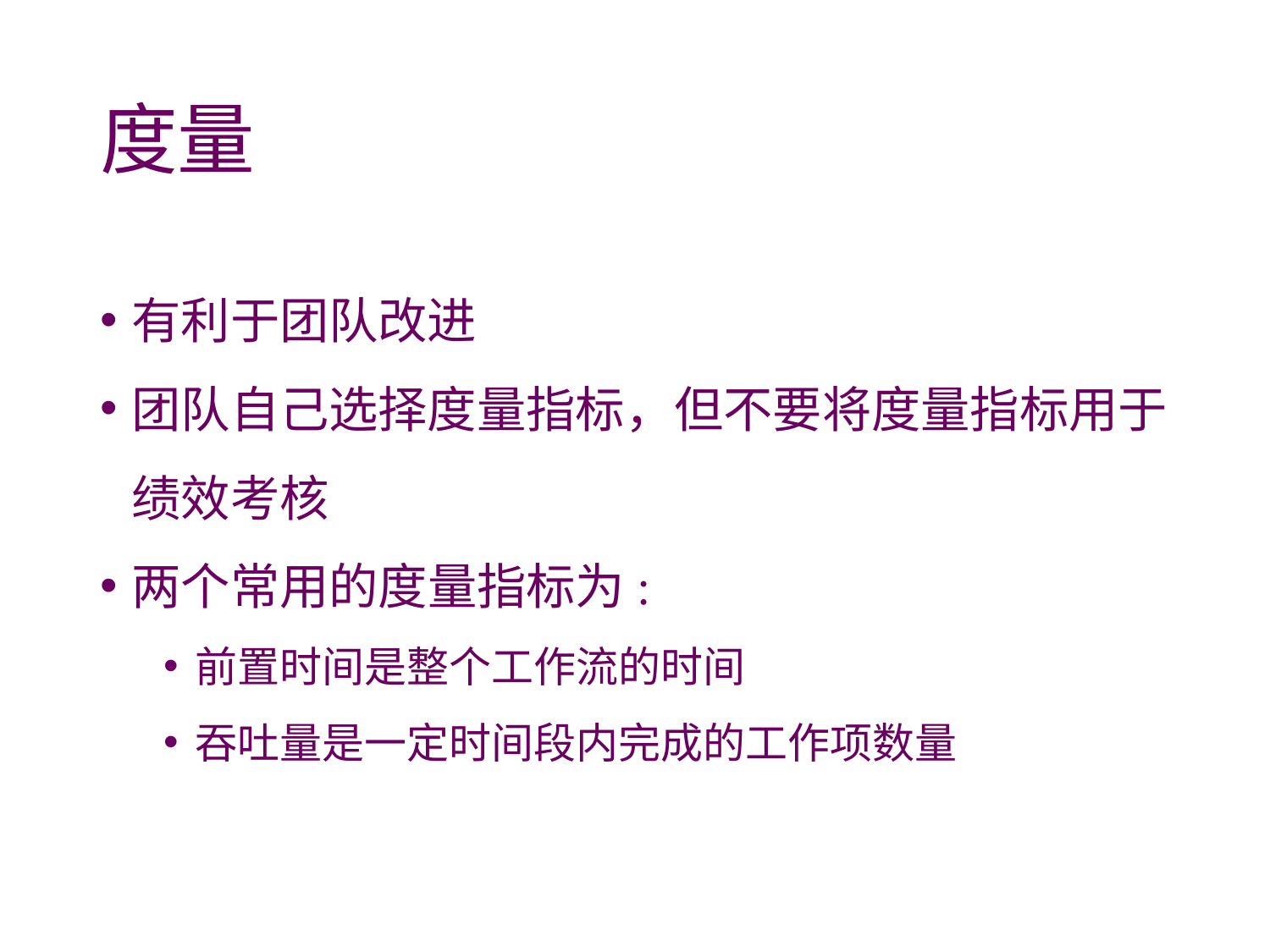

# 度量
有利于团队改进
团队自己选择度量指标，但不要将度量指标用于绩效考核
两个常用的度量指标为:
前置时间是整个工作流的时间
吞吐量是一定时间段内完成的工作项数量